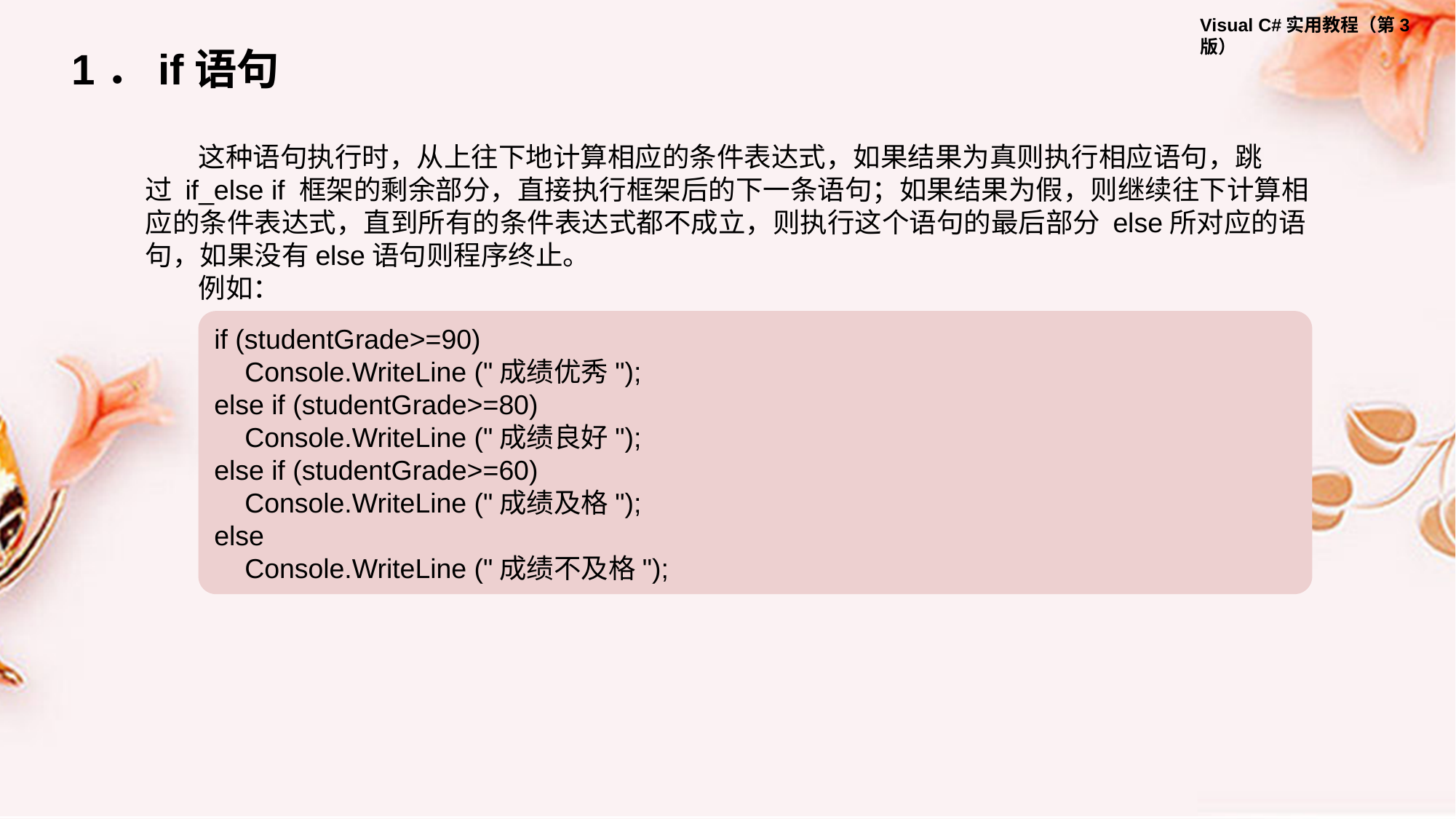

1．if语句
这种语句执行时，从上往下地计算相应的条件表达式，如果结果为真则执行相应语句，跳过 if_else if 框架的剩余部分，直接执行框架后的下一条语句；如果结果为假，则继续往下计算相应的条件表达式，直到所有的条件表达式都不成立，则执行这个语句的最后部分 else所对应的语句，如果没有else语句则程序终止。
例如：
if (studentGrade>=90)
    Console.WriteLine ("成绩优秀");
else if (studentGrade>=80)
    Console.WriteLine ("成绩良好");
else if (studentGrade>=60)
    Console.WriteLine ("成绩及格");
else
    Console.WriteLine ("成绩不及格");